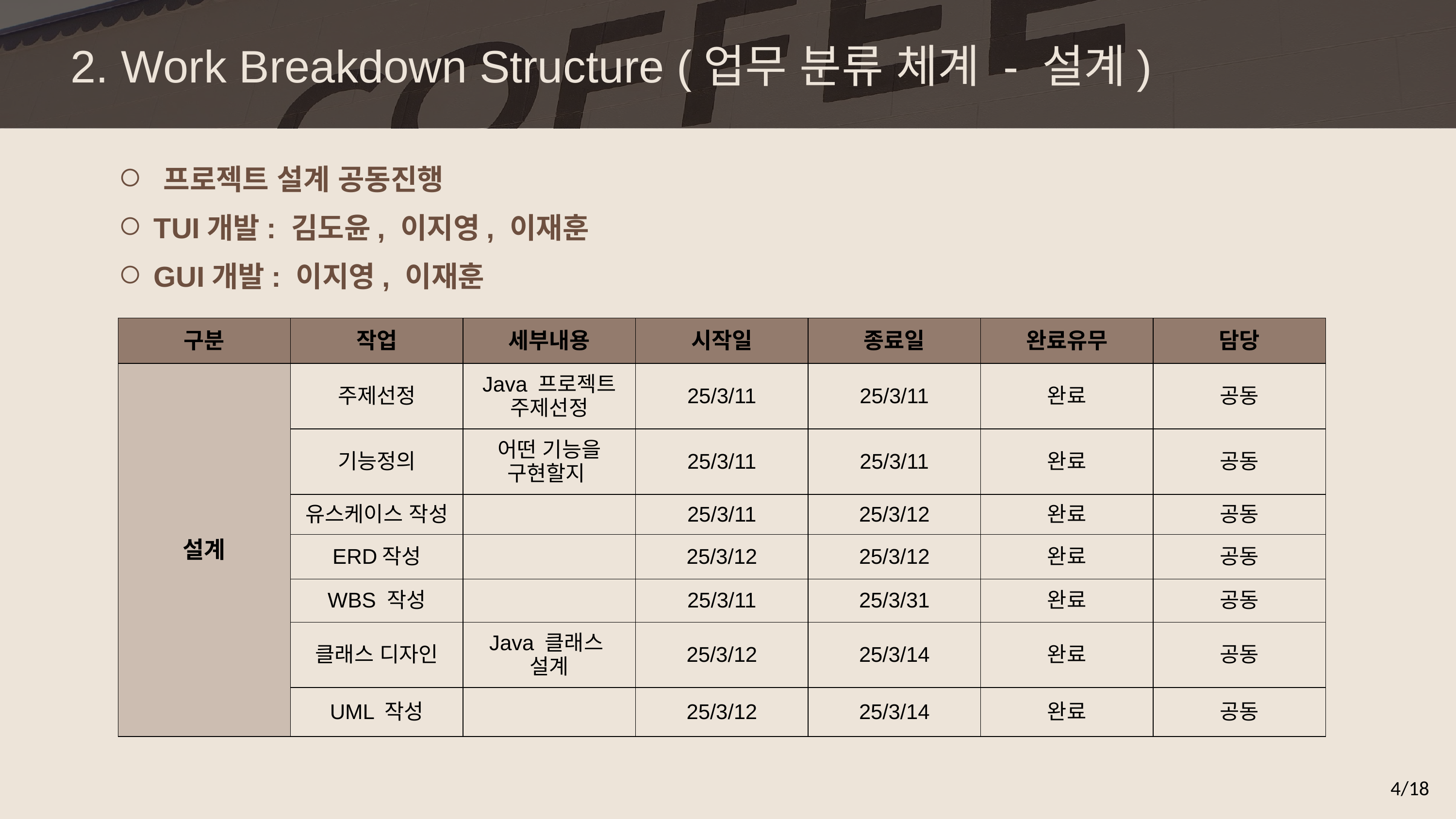

2. Work Breakdown Structure (업무 분류 체계 - 설계)
○ 프로젝트 설계 공동진행
○ TUI개발: 김도윤, 이지영, 이재훈
○ GUI개발: 이지영, 이재훈
| 구분 | 작업 | 세부내용 | 시작일 | 종료일 | 완료유무 | 담당 |
| --- | --- | --- | --- | --- | --- | --- |
| 설계 | 주제선정 | Java 프로젝트 주제선정 | 25/3/11 | 25/3/11 | 완료 | 공동 |
|  | 기능정의 | 어떤 기능을 구현할지 | 25/3/11 | 25/3/11 | 완료 | 공동 |
|  | 유스케이스 작성 |  | 25/3/11 | 25/3/12 | 완료 | 공동 |
|  | ERD작성 |  | 25/3/12 | 25/3/12 | 완료 | 공동 |
|  | WBS 작성 |  | 25/3/11 | 25/3/31 | 완료 | 공동 |
|  | 클래스 디자인 | Java 클래스 설계 | 25/3/12 | 25/3/14 | 완료 | 공동 |
|  | UML 작성 |  | 25/3/12 | 25/3/14 | 완료 | 공동 |
4/18